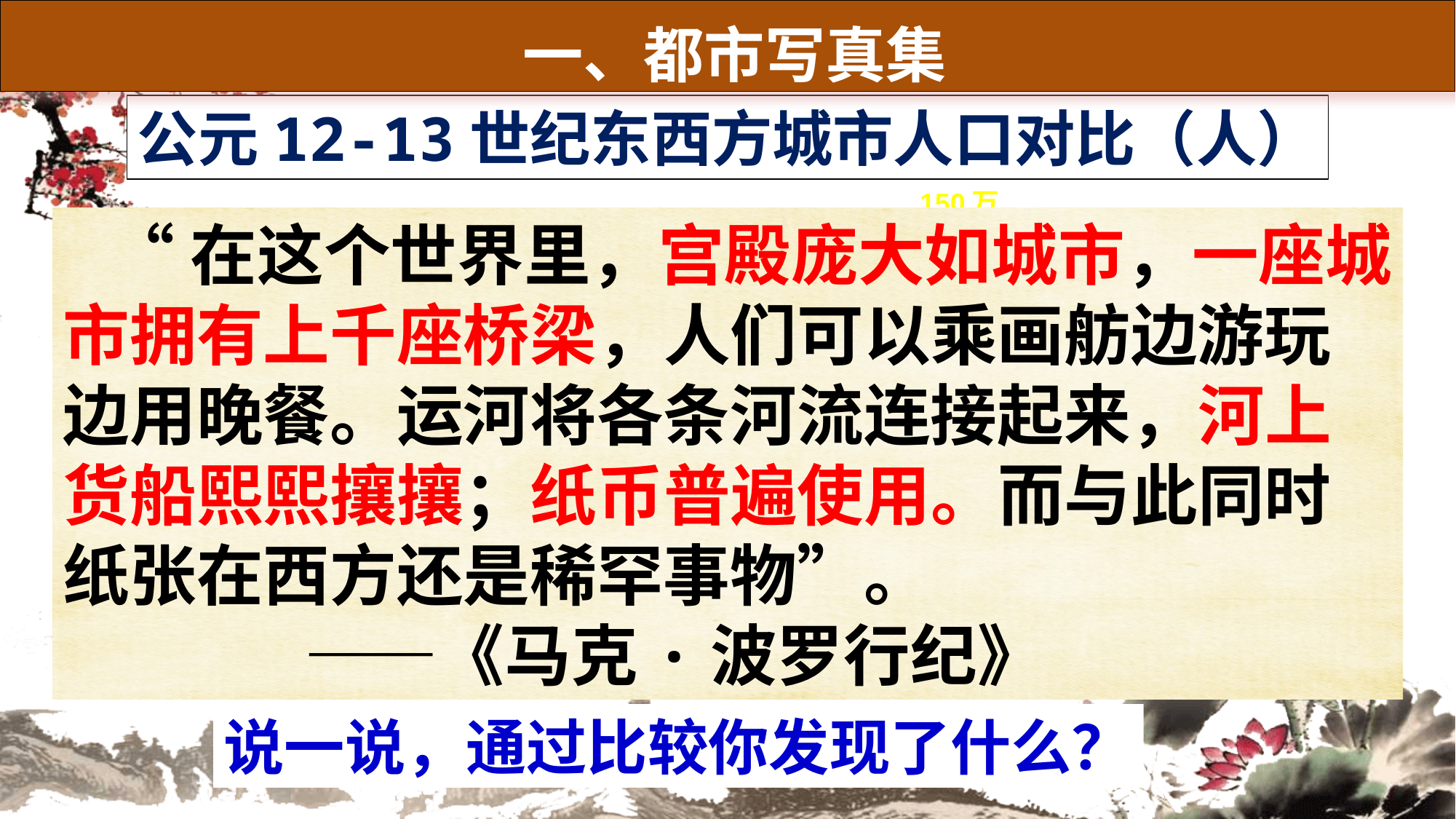

一、都市写真集
公元12-13世纪东西方城市人口对比（人）
150万

2万

   “在这个世界里，宫殿庞大如城市，一座城市拥有上千座桥梁，人们可以乘画舫边游玩边用晚餐。运河将各条河流连接起来，河上货船熙熙攘攘；纸币普遍使用。而与此同时纸张在西方还是稀罕事物”。
                ——《马克·波罗行纪》
伦敦
110万
124万

4万

10万

巴黎

50万

威尼斯
东京
（开封）

元大都
大马士革

临安
说一说，通过比较你发现了什么？